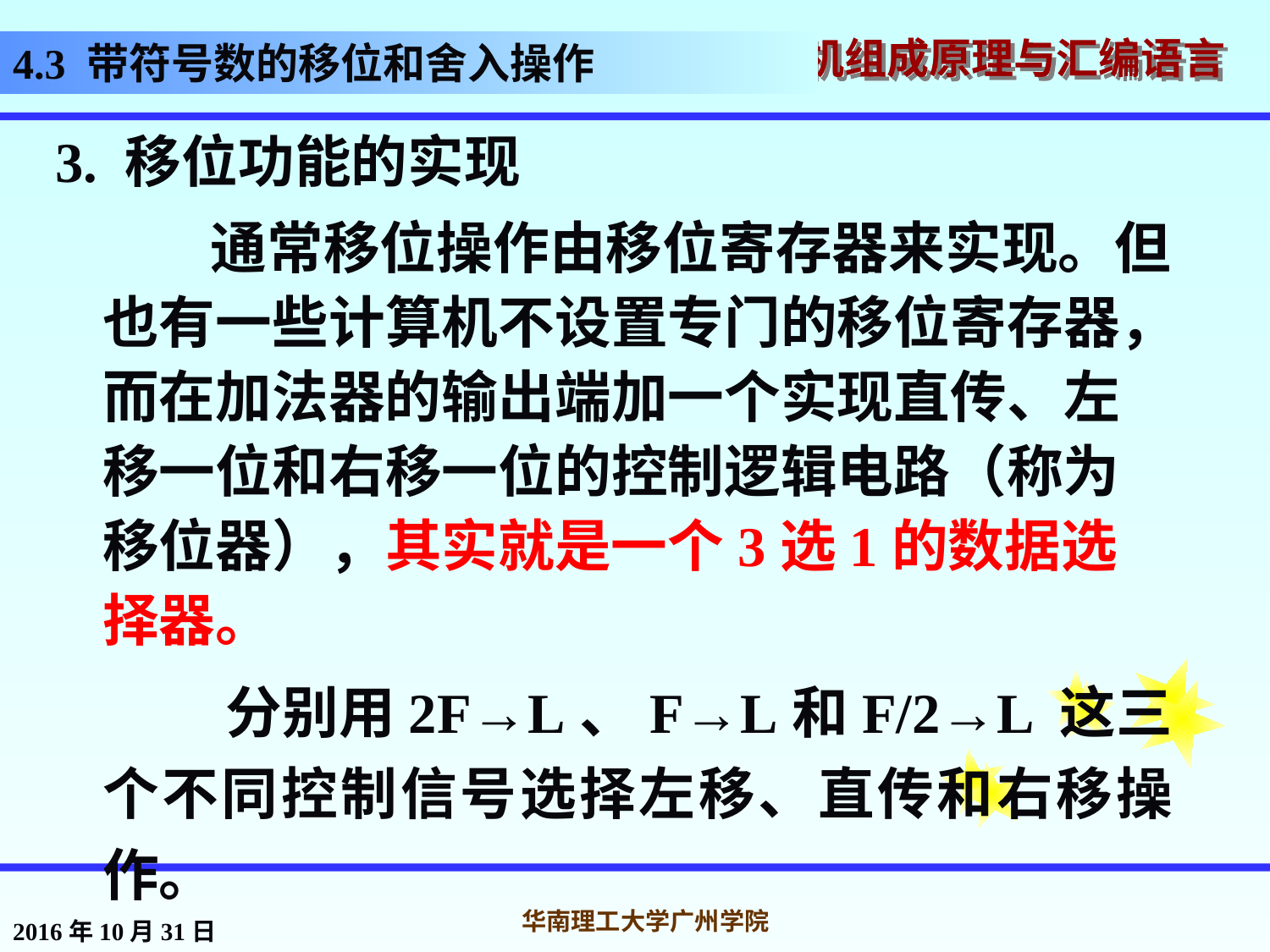

# 4.3 带符号数的移位和舍入操作
3. 移位功能的实现
           通常移位操作由移位寄存器来实现。但也有一些计算机不设置专门的移位寄存器，而在加法器的输出端加一个实现直传、左移一位和右移一位的控制逻辑电路（称为移位器），其实就是一个3选1的数据选择器。
            分别用2F→L、F→L和F/2→L 这三个不同控制信号选择左移、直传和右移操作。
2016年10月31日
华南理工大学广州学院